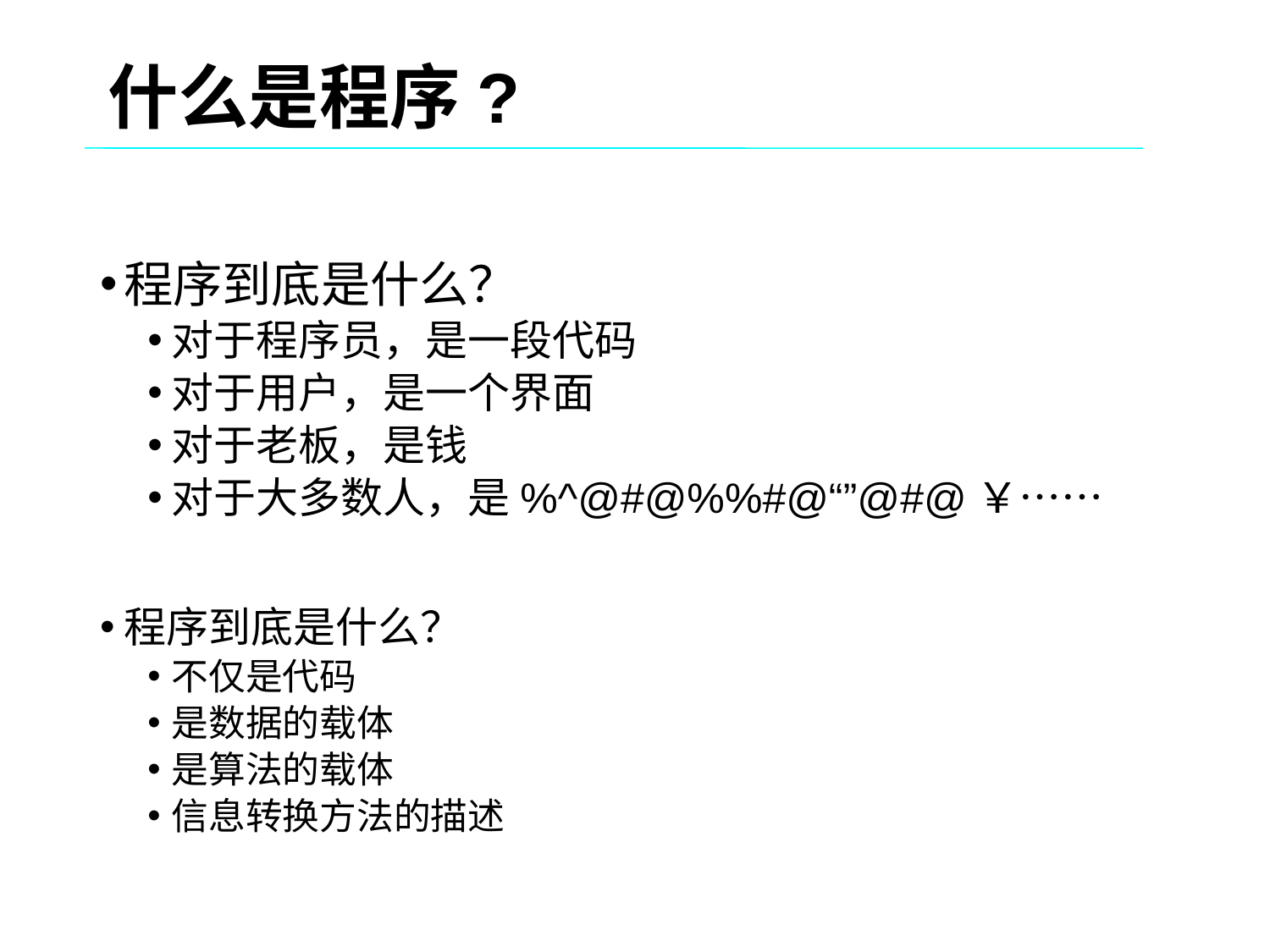

什么是程序?

程序到底是什么？
对于程序员，是一段代码
对于用户，是一个界面
对于老板，是钱
对于大多数人，是%^@#@%%#@“”@#@￥……

程序到底是什么？
不仅是代码
是数据的载体
是算法的载体
信息转换方法的描述